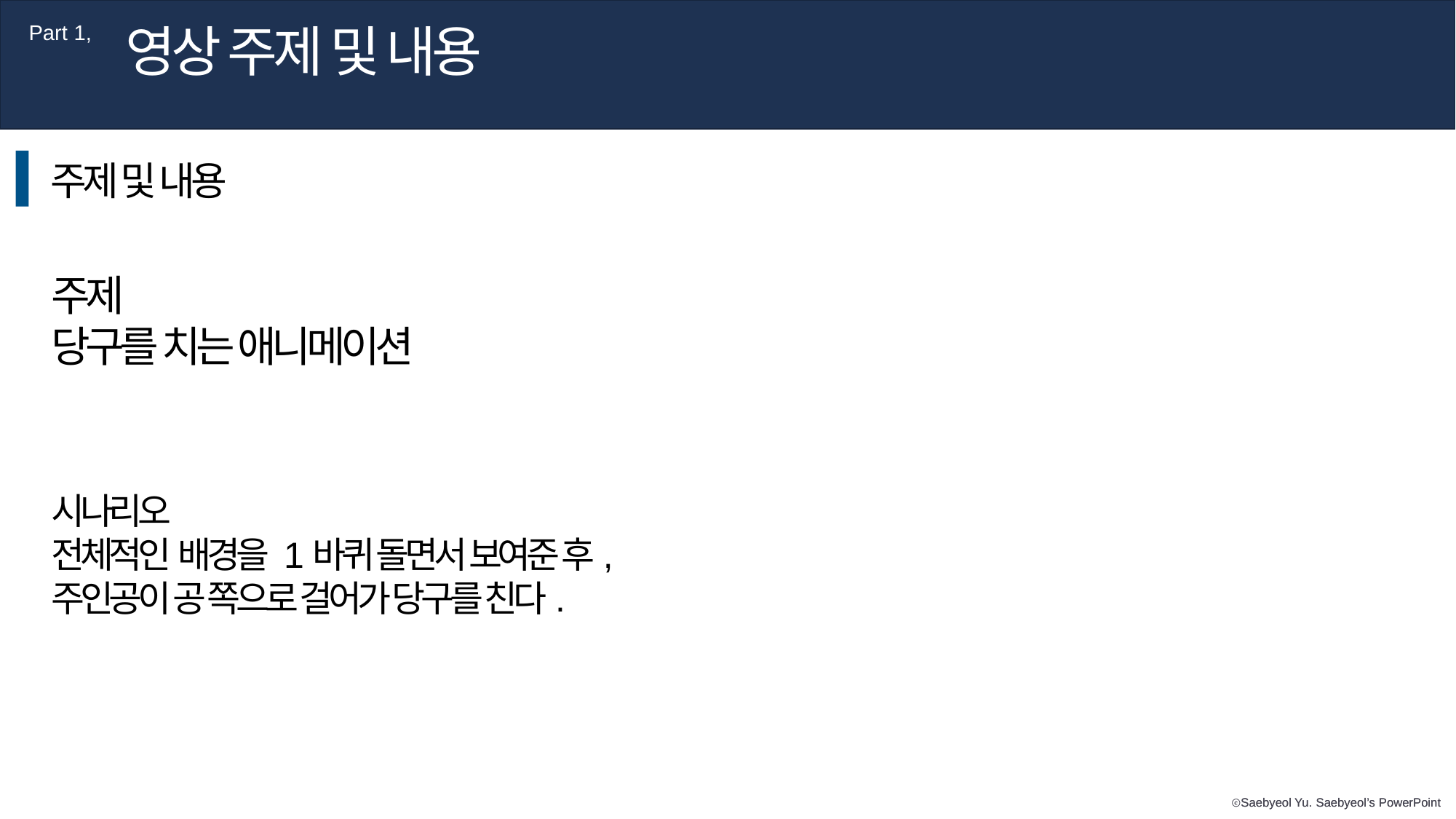

영상 주제 및 내용
Part 1,

주제 및 내용
주제
당구를 치는 애니메이션
시나리오
전체적인  배경을 1바퀴 돌면서 보여준 후,
주인공이 공 쪽으로 걸어가 당구를 친다.